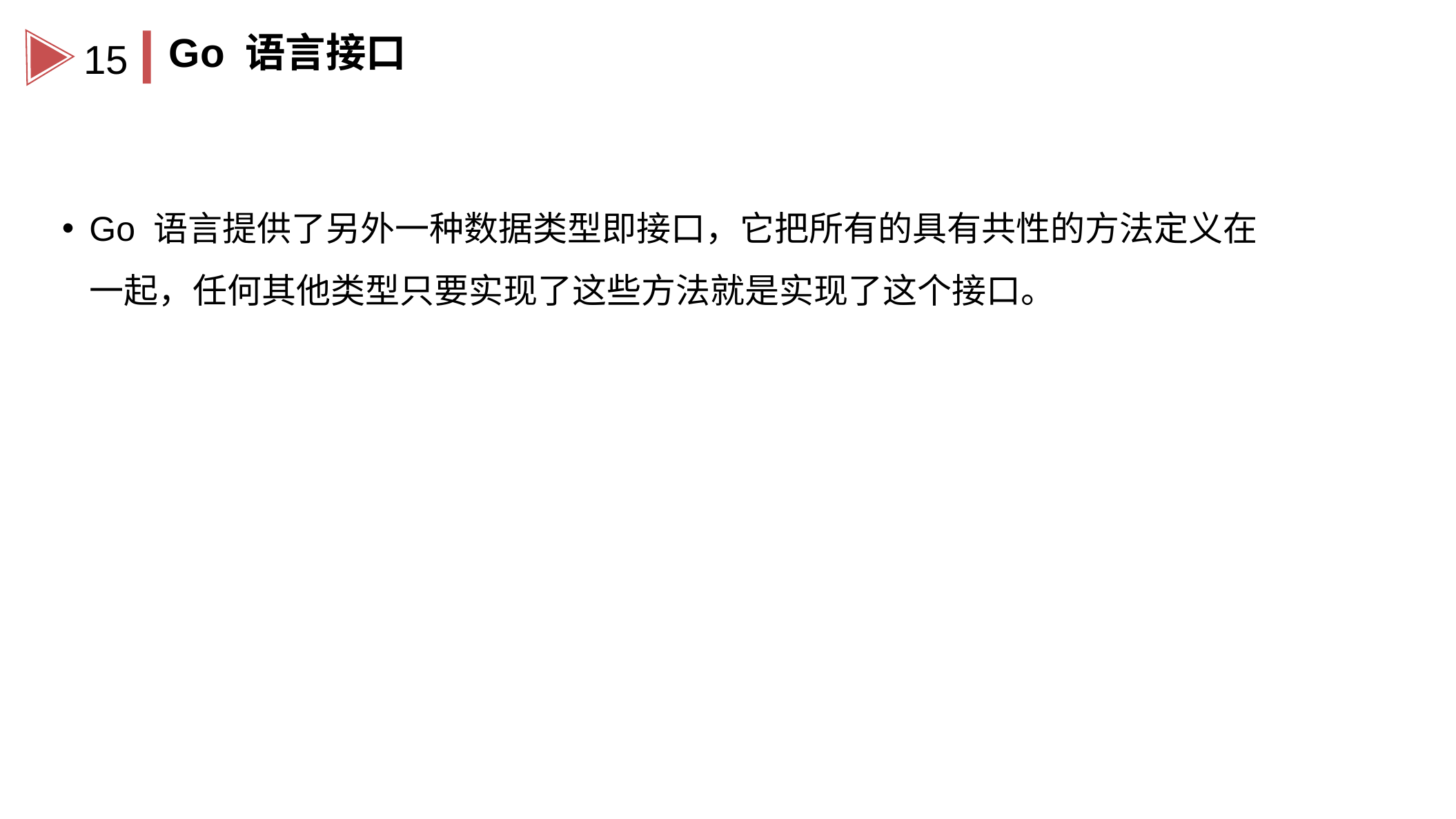

Go 语言接口
15

Go 语言提供了另外一种数据类型即接口，它把所有的具有共性的方法定义在一起，任何其他类型只要实现了这些方法就是实现了这个接口。